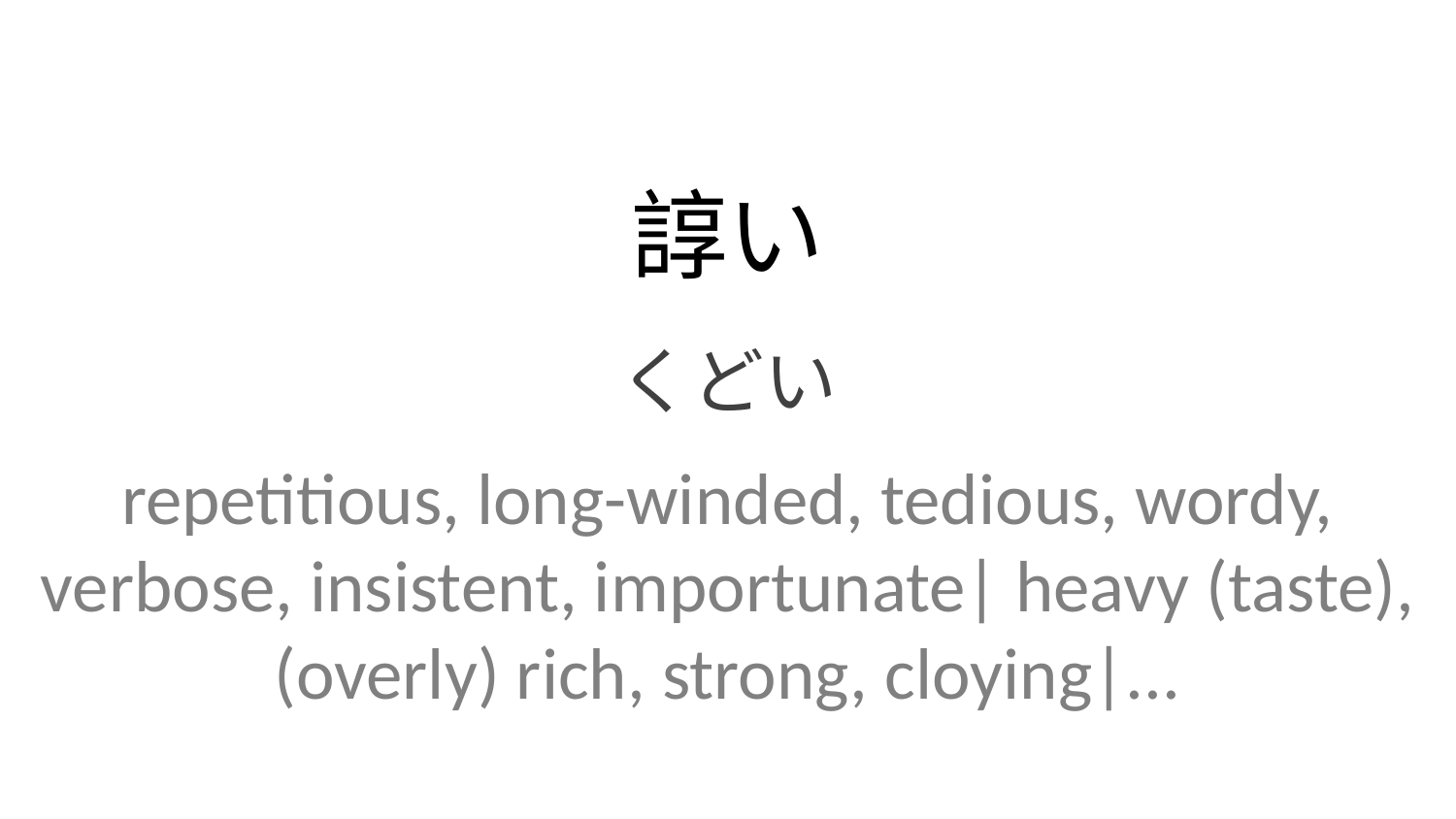

諄い

くどい
repetitious, long-winded, tedious, wordy, verbose, insistent, importunate| heavy (taste), (overly) rich, strong, cloying|...